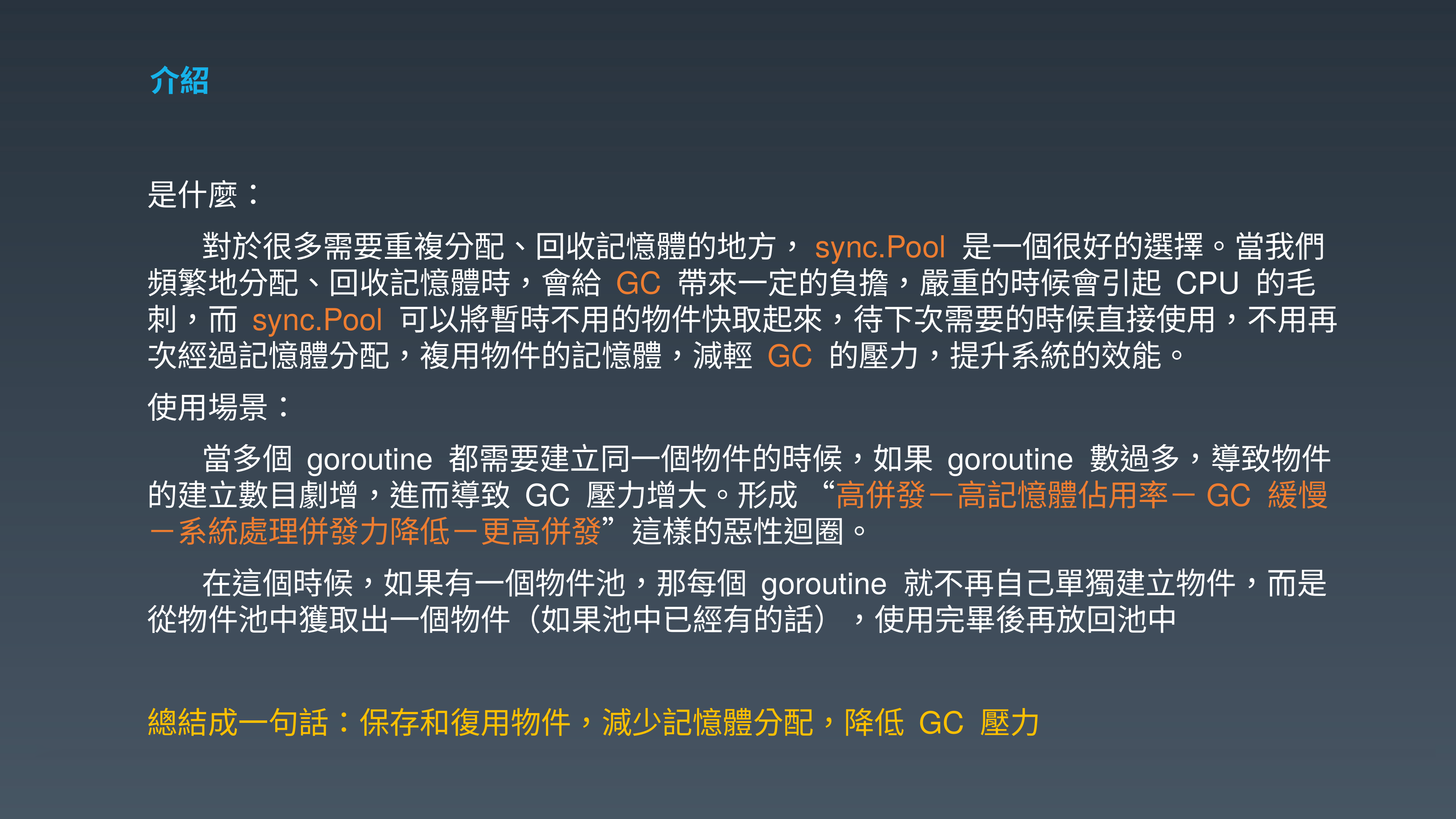

# 介紹
是什麼：
	對於很多需要重複分配、回收記憶體的地方，sync.Pool 是一個很好的選擇。當我們頻繁地分配、回收記憶體時，會給 GC 帶來一定的負擔，嚴重的時候會引起 CPU 的毛刺，而 sync.Pool 可以將暫時不用的物件快取起來，待下次需要的時候直接使用，不用再次經過記憶體分配，複用物件的記憶體，減輕 GC 的壓力，提升系統的效能。
使用場景：
	當多個 goroutine 都需要建立同⼀個物件的時候，如果 goroutine 數過多，導致物件的建立數⽬劇增，進⽽導致 GC 壓⼒增大。形成 “高併發－高記憶體佔用率－GC 緩慢－系統處理併發⼒降低－更高併發”這樣的惡性迴圈。
	在這個時候，如果有⼀個物件池，那每個 goroutine 就不再⾃⼰單獨建立物件，⽽是從物件池中獲取出⼀個物件（如果池中已經有的話），使用完畢後再放回池中

總結成一句話：保存和復用物件，減少記憶體分配，降低 GC 壓力